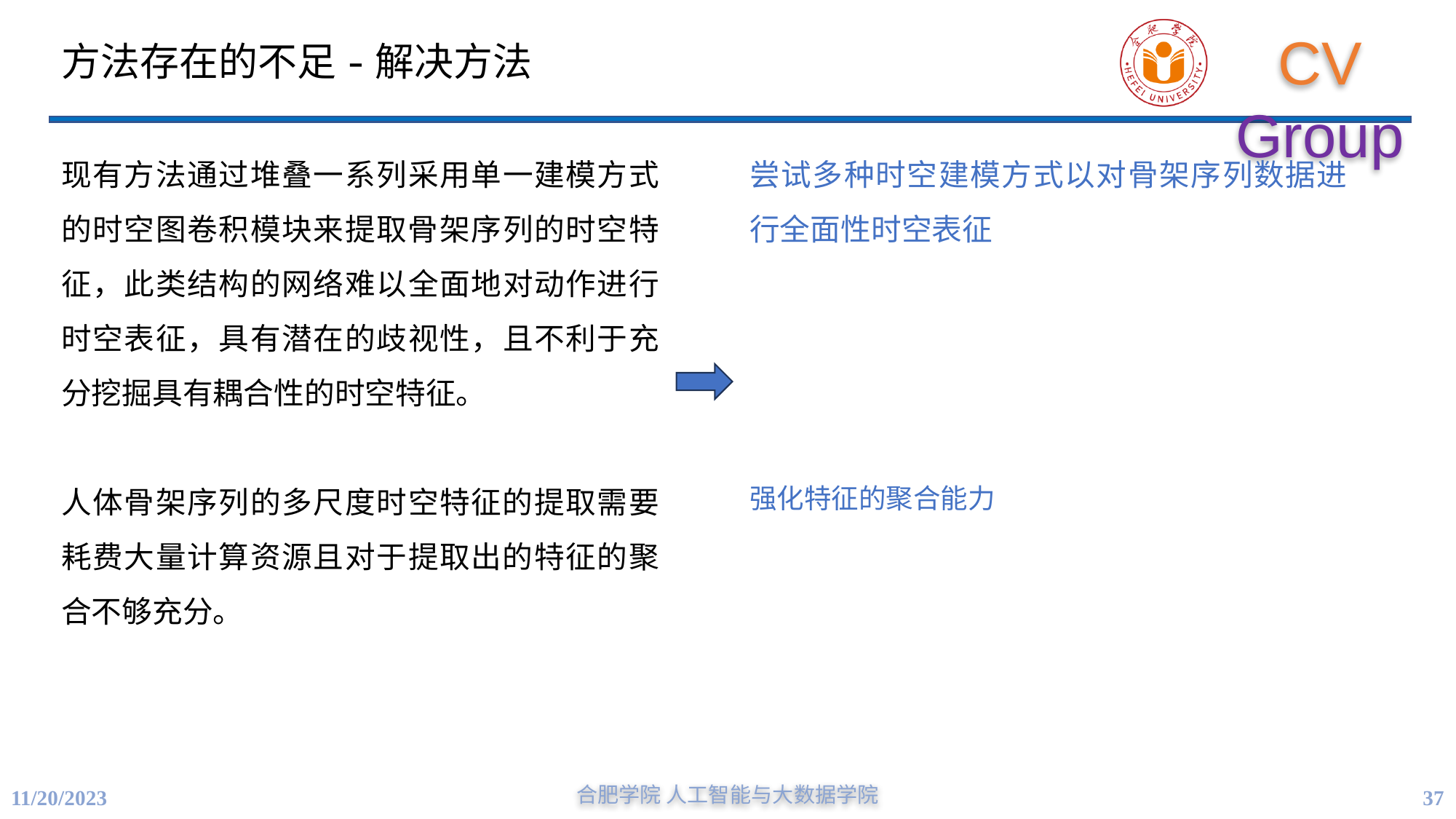

# 方法存在的不足-解决方法
现有方法通过堆叠一系列采用单一建模方式的时空图卷积模块来提取骨架序列的时空特征，此类结构的网络难以全面地对动作进行时空表征，具有潜在的歧视性，且不利于充分挖掘具有耦合性的时空特征。

人体骨架序列的多尺度时空特征的提取需要耗费大量计算资源且对于提取出的特征的聚合不够充分。
尝试多种时空建模方式以对骨架序列数据进行全面性时空表征

强化特征的聚合能力

合肥学院 人工智能与大数据学院
37
11/20/2023